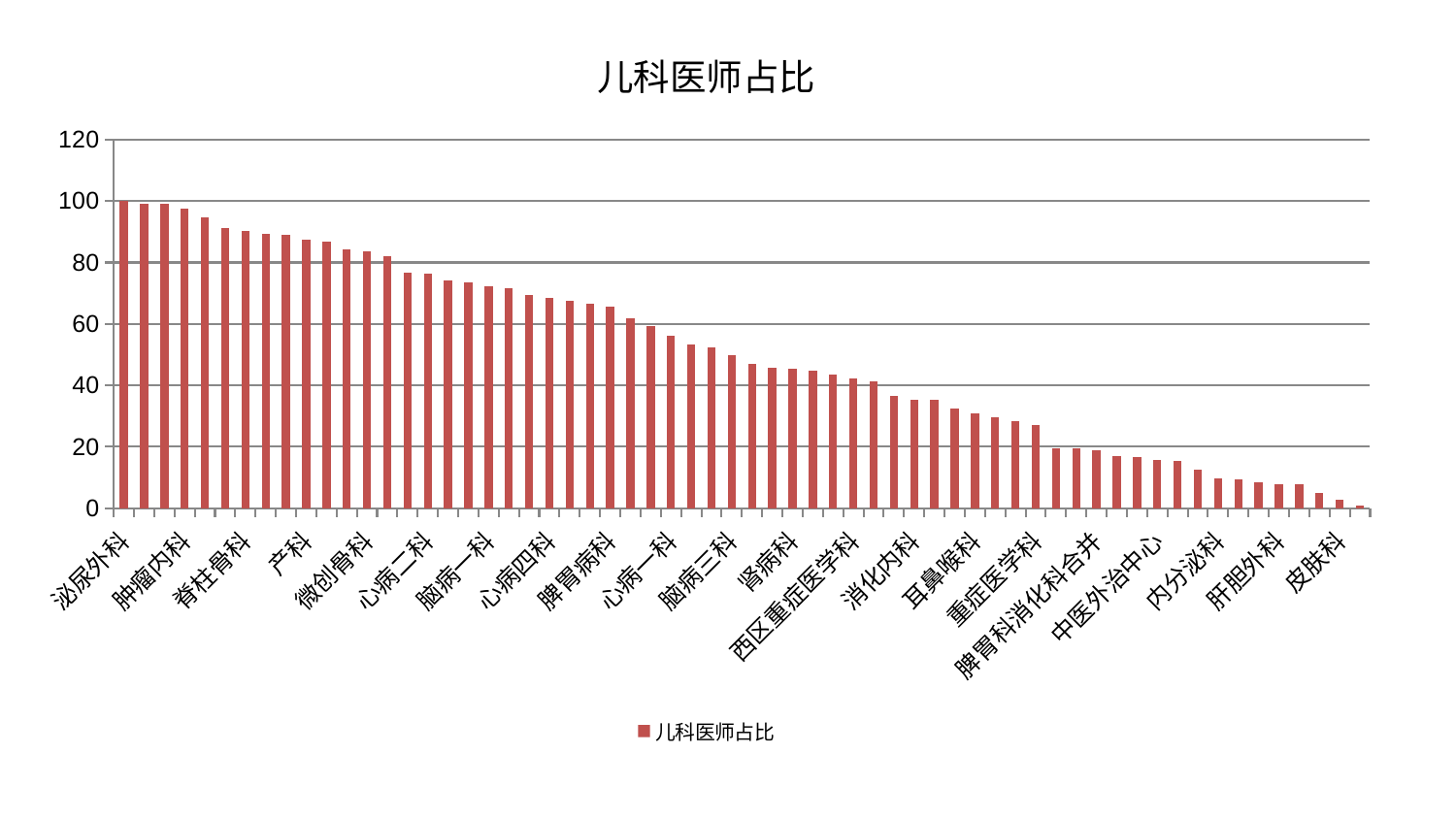

### Chart: 儿科医师占比

| Category | 儿科医师占比 |
|---|---|
| 泌尿外科 | 100.0 |
| 骨科 | 99.15671584693061 |
| 妇科 | 99.10426434000425 |
| 肿瘤内科 | 97.4937194581639 |
| 脑病二科 | 94.54276909806855 |
| 呼吸内科 | 91.07724417930493 |
| 脊柱骨科 | 90.41705704954681 |
| 中医经典科 | 89.29253882381981 |
| 妇二科 | 88.98629891708161 |
| 产科 | 87.35961261589647 |
| 康复科 | 86.73292466272825 |
| 东区肾病科 | 84.18436551875452 |
| 微创骨科 | 83.71531325386455 |
| 东区重症医学科 | 82.10768920093564 |
| 神经外科 | 76.67331392050237 |
| 心病二科 | 76.27046893558125 |
| 针灸科 | 74.12137878081572 |
| 老年医学科 | 73.39613272520788 |
| 脑病一科 | 72.42911556156375 |
| 眼科 | 71.78016814614392 |
| 妇科妇二科合并 | 69.55027865621527 |
| 心病四科 | 68.47168547048392 |
| 风湿病科 | 67.45310159370592 |
| 小儿骨科 | 66.5606611846776 |
| 脾胃病科 | 65.69213336640935 |
| 胸外科 | 61.76287030830703 |
| 心病三科 | 59.39440328880565 |
| 心病一科 | 56.23411554182219 |
| 综合内科 | 53.29177760150007 |
| 乳腺甲状腺外科 | 52.40502864377034 |
| 脑病三科 | 49.80888160702766 |
| 肝病科 | 46.86403040421755 |
| 血液科 | 45.72431731142786 |
| 肾病科 | 45.27723274329453 |
| 推拿科 | 44.85128851775404 |
| 普通外科 | 43.47234478101084 |
| 西区重症医学科 | 42.26251243561084 |
| 神经内科 | 41.342507293469495 |
| 小儿推拿科 | 36.424254356704694 |
| 消化内科 | 35.27593204931337 |
| 男科 | 35.257945036585106 |
| 治未病中心 | 32.49833725611163 |
| 耳鼻喉科 | 30.900944217929773 |
| 运动损伤骨科 | 29.718624841958487 |
| 心血管内科 | 28.376210076857667 |
| 重症医学科 | 27.070842204705627 |
| 创伤骨科 | 19.664374001420725 |
| 肾脏内科 | 19.366574072652593 |
| 脾胃科消化科合并 | 18.885065789348534 |
| 儿科 | 17.095701805016734 |
| 关节骨科 | 16.648413068091063 |
| 中医外治中心 | 15.747994549091652 |
| 肛肠科 | 15.51630800845399 |
| 医院 | 12.692636515233158 |
| 内分泌科 | 9.709842903362121 |
| 口腔科 | 9.340345153591276 |
| 显微骨科 | 8.474225197026637 |
| 肝胆外科 | 7.875585519751233 |
| 美容皮肤科 | 7.849978880195122 |
| 周围血管科 | 4.977153679408286 |
| 皮肤科 | 2.7521226044966607 |
| 身心医学科 | 0.9567320940433687 |
160